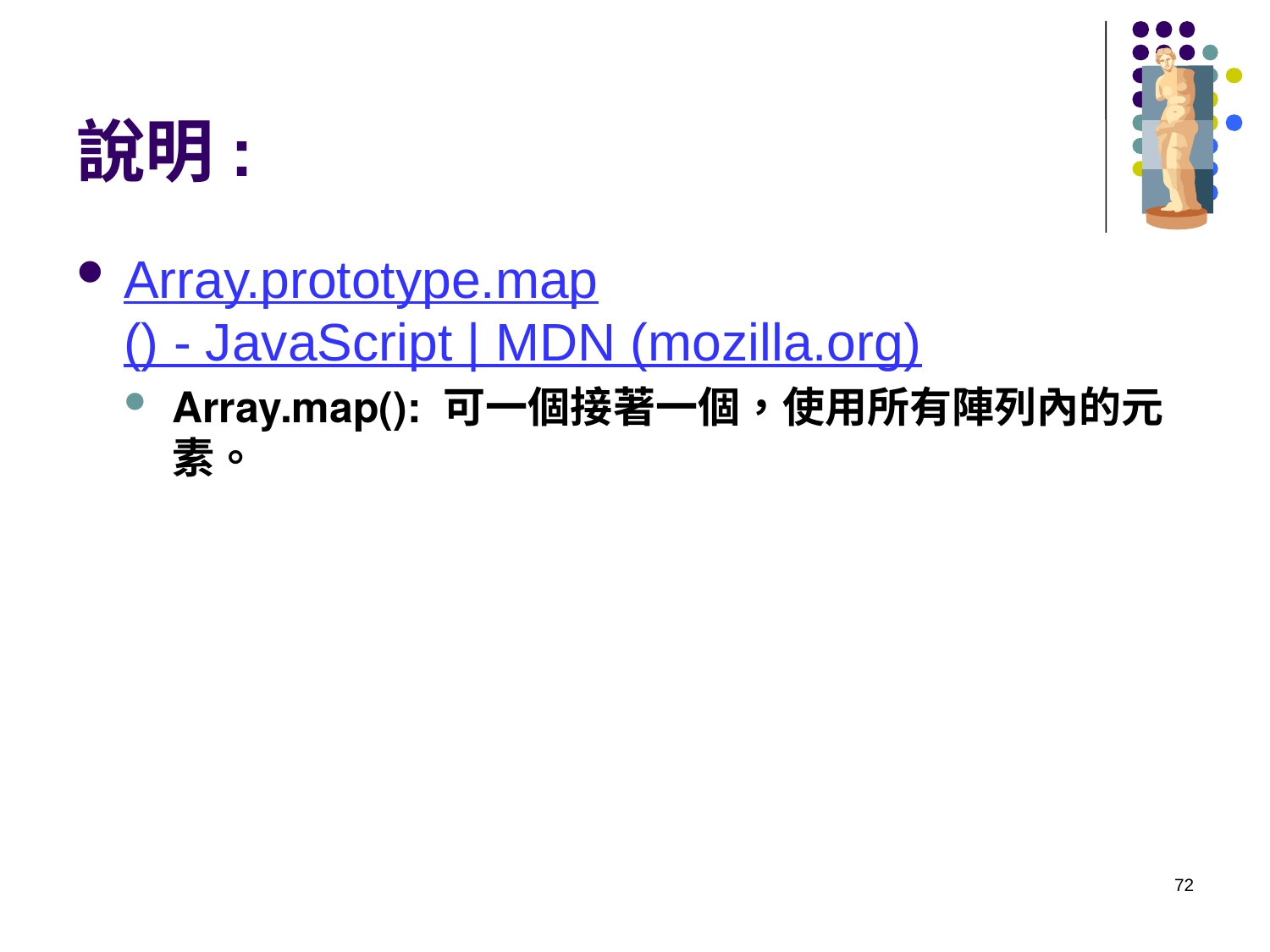

# 說明:
Array.prototype.map() - JavaScript | MDN (mozilla.org)
Array.map(): 可一個接著一個，使用所有陣列內的元素。

72